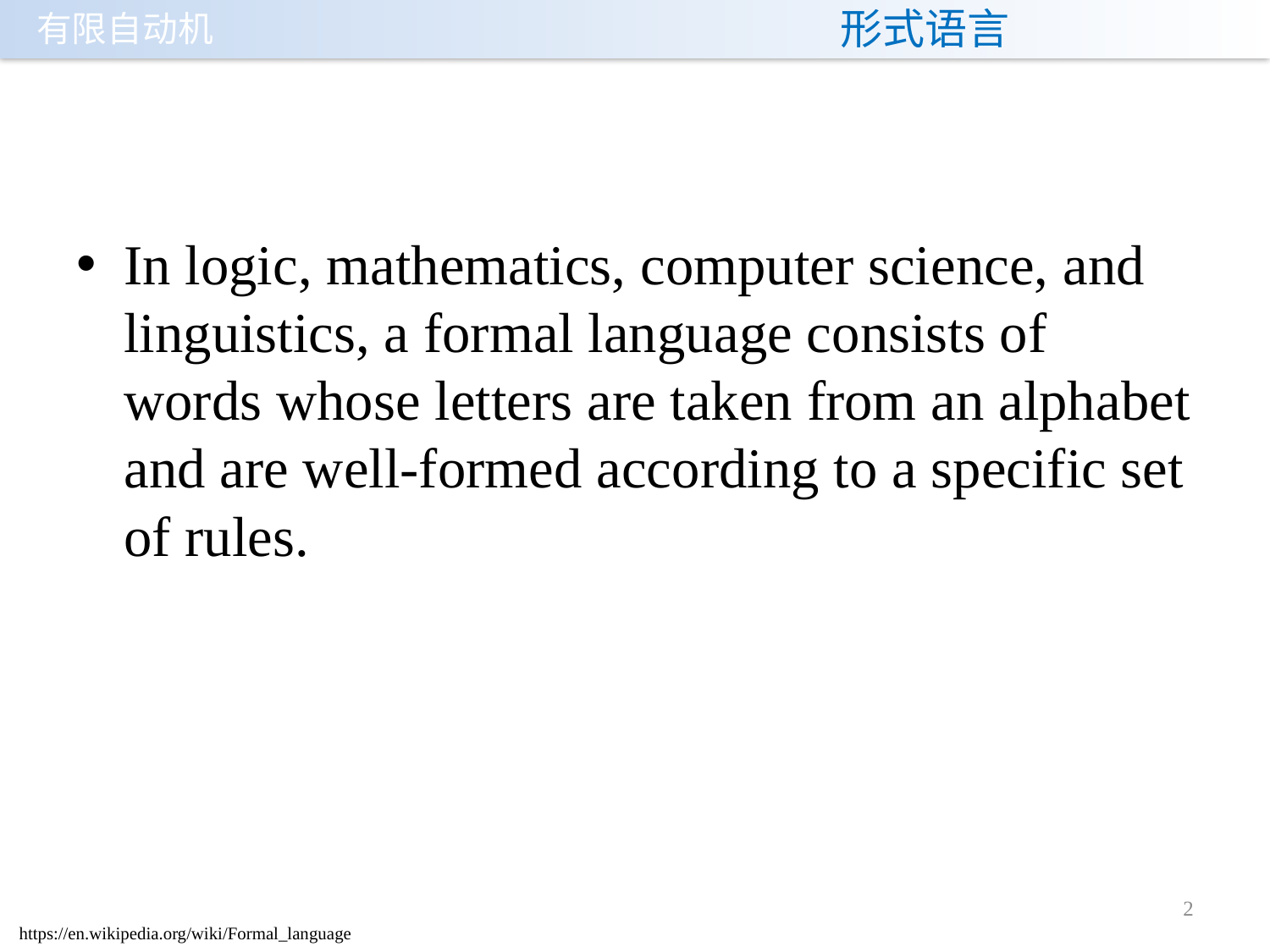

# 形式语言
In logic, mathematics, computer science, and linguistics, a formal language consists of words whose letters are taken from an alphabet and are well-formed according to a specific set of rules.
2
https://en.wikipedia.org/wiki/Formal_language